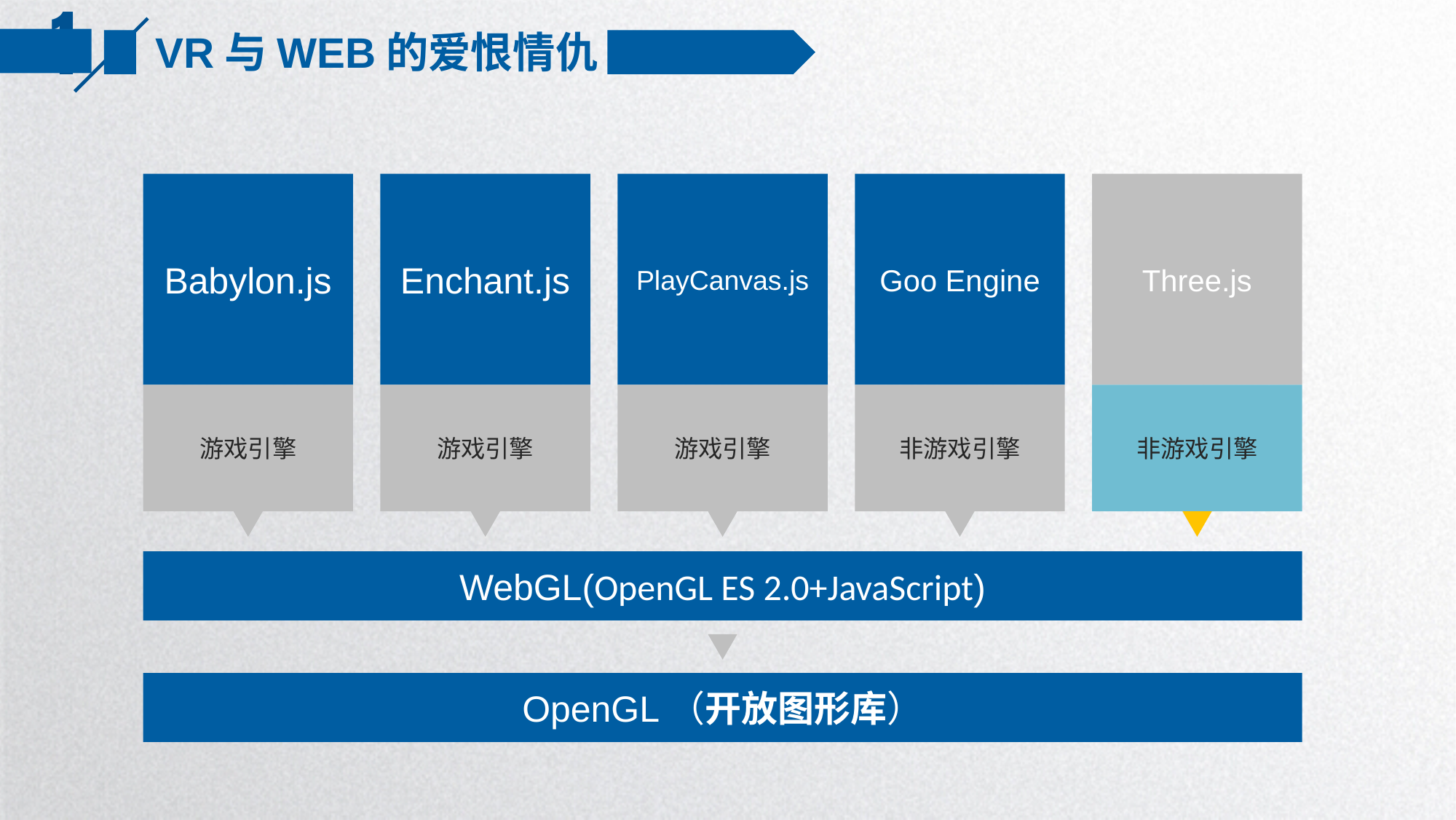

VR与WEB的爱恨情仇

Babylon.js
Enchant.js
PlayCanvas.js
Goo Engine
Three.js
游戏引擎
游戏引擎
游戏引擎
非游戏引擎
非游戏引擎

WebGL(OpenGL ES 2.0+JavaScript)

OpenGL（开放图形库）